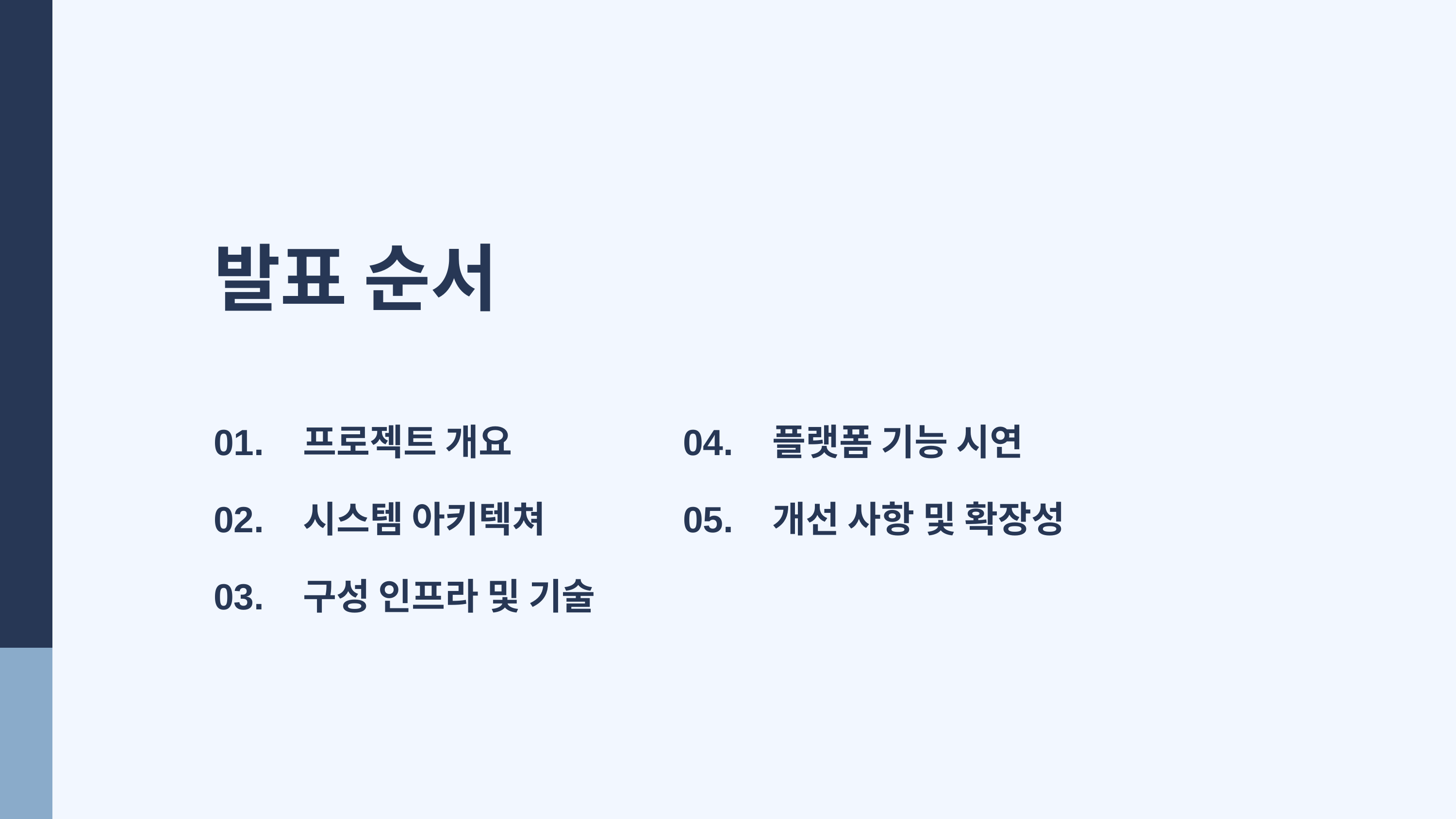

발표 순서
01.   프로젝트 개요
04.   플랫폼 기능 시연
02.   시스템 아키텍쳐
05.   개선 사항 및 확장성
03.   구성 인프라 및 기술